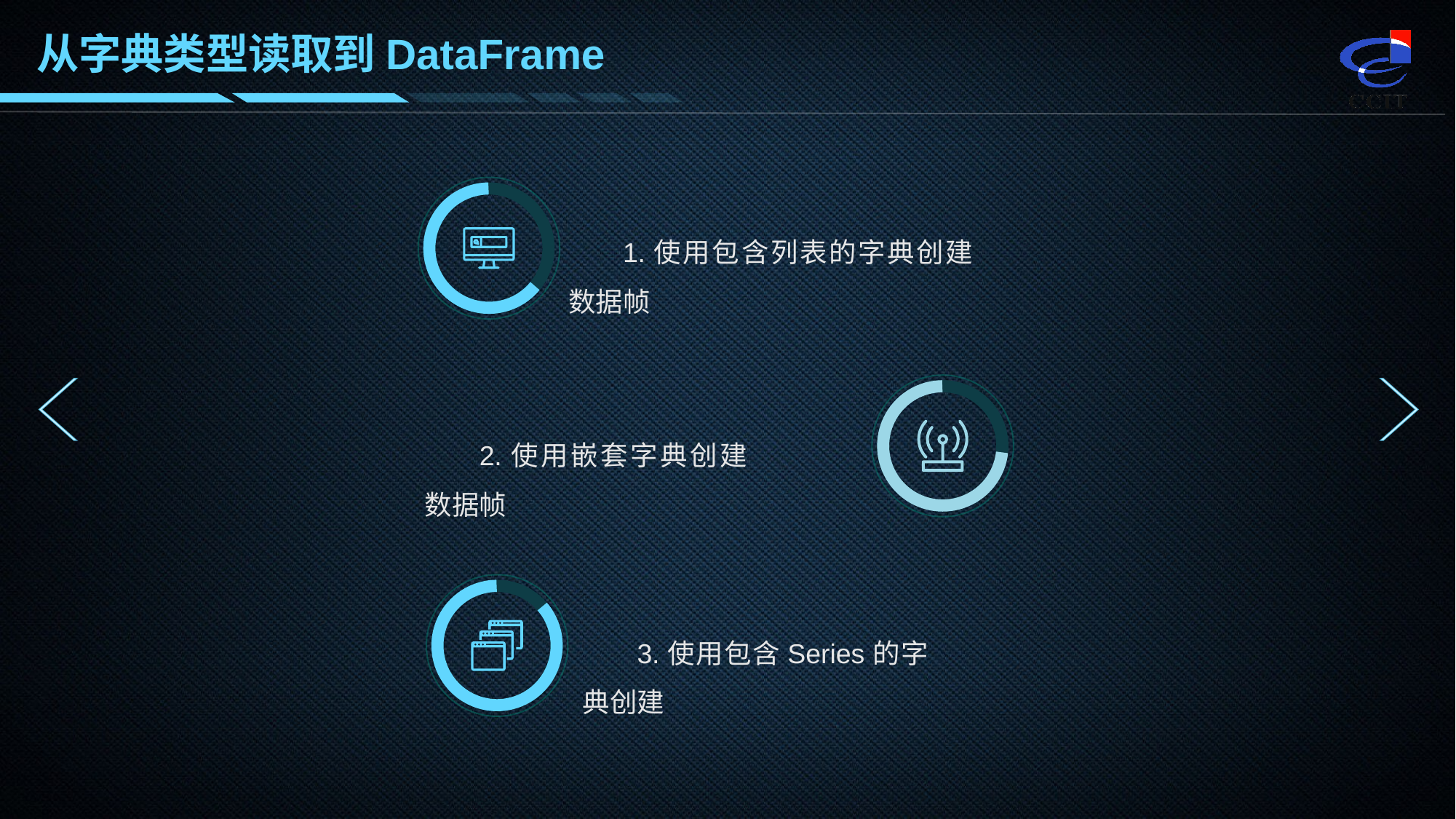

从字典类型读取到DataFrame

1.使用包含列表的字典创建数据帧

2.使用嵌套字典创建数据帧

3.使用包含Series的字典创建